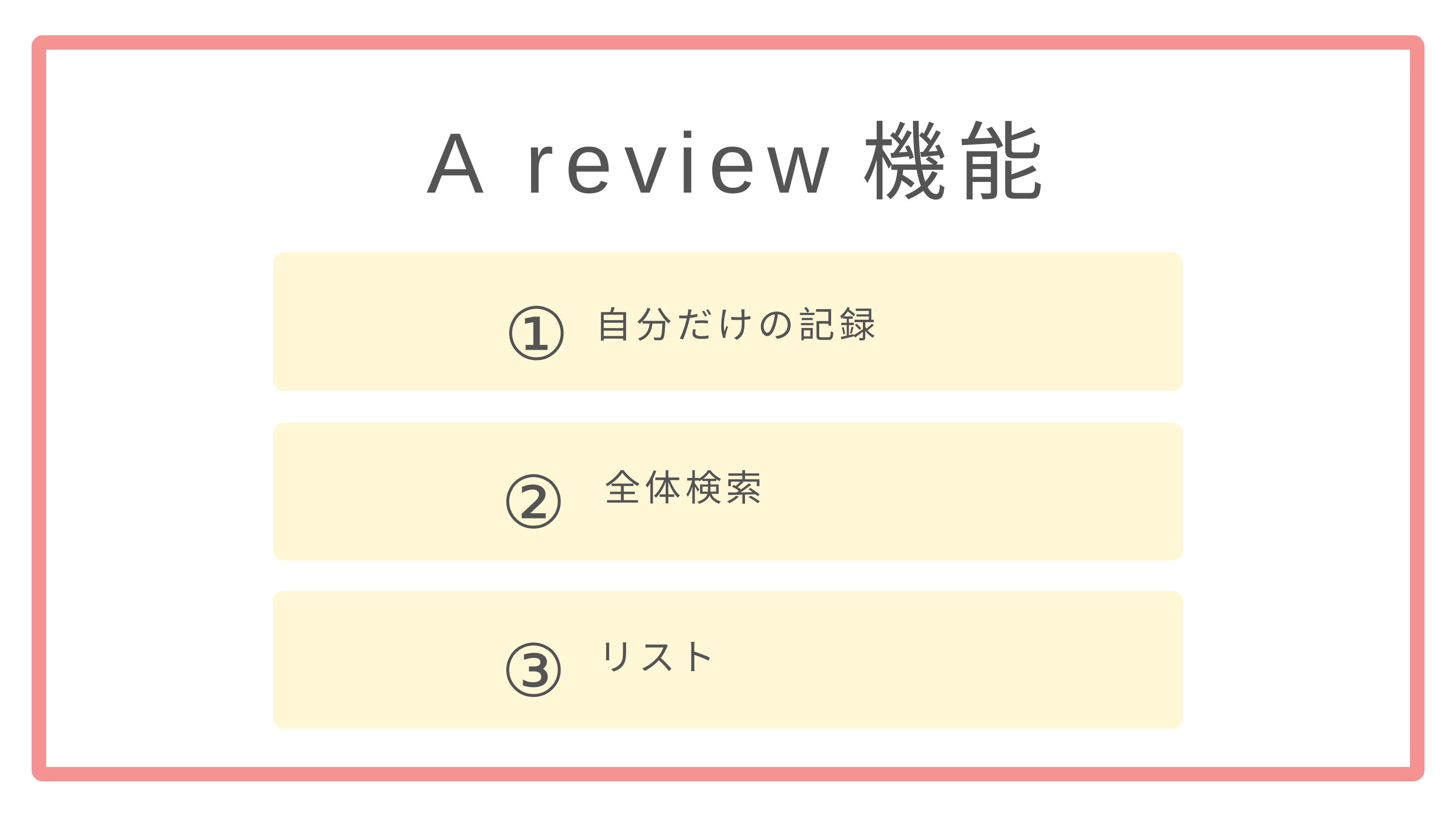

A review機能

①
自分だけの記録

②
全体検索

③
リスト